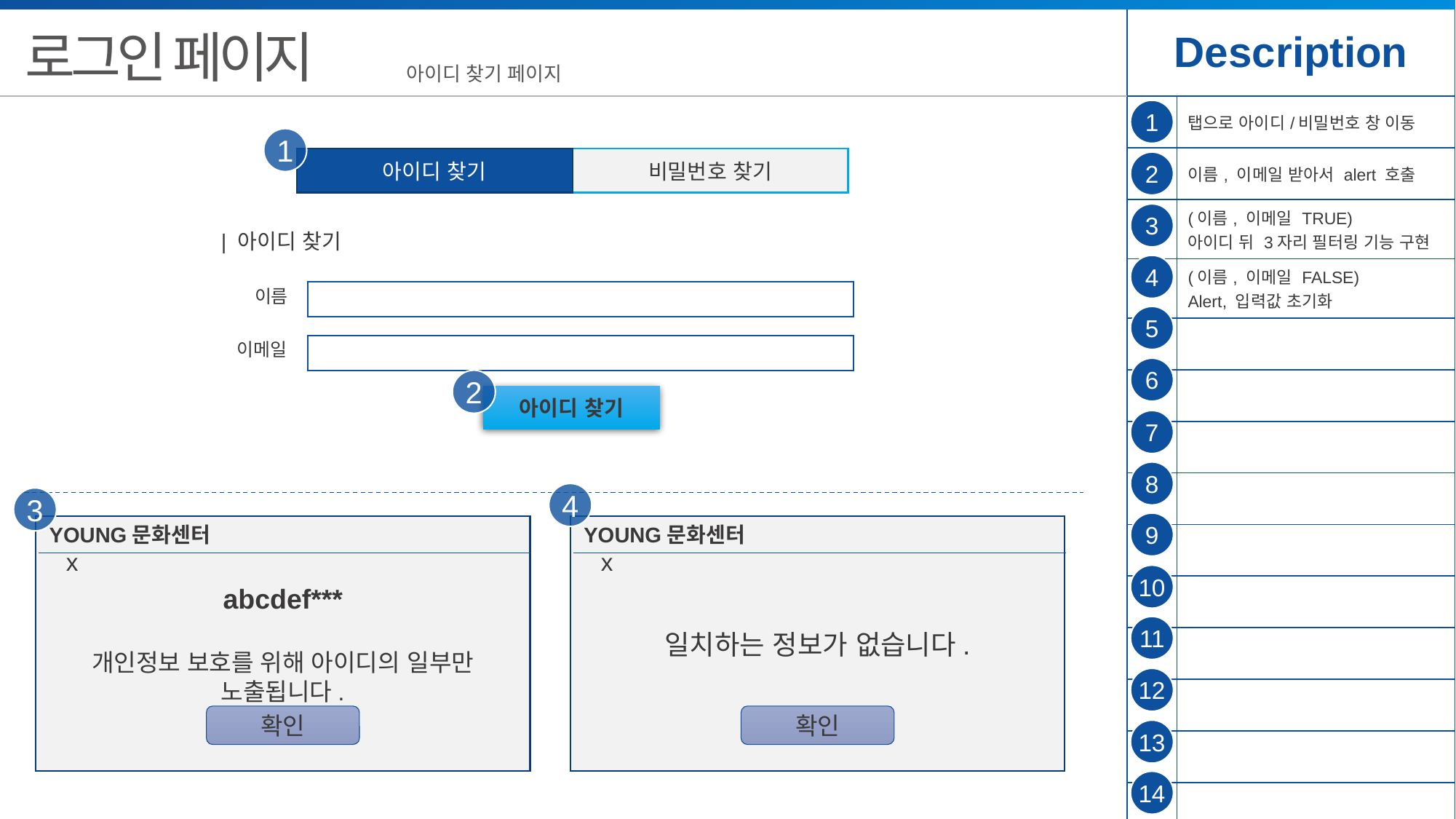

| Description |  |
| --- | --- |
|  | 탭으로 아이디/비밀번호 창 이동 |
|  | 이름, 이메일 받아서 alert 호출 |
|  | (이름, 이메일 TRUE) 아이디 뒤 3자리 필터링 기능 구현 |
|  | (이름, 이메일 FALSE) Alert, 입력값 초기화 |
|  |  |
|  |  |
|  |  |
|  |  |
|  |  |
|  |  |
|  |  |
|  |  |
|  |  |
|  |  |
로그인 페이지
아이디 찾기 페이지
1
1
아이디 찾기
비밀번호 찾기
2
3
| 아이디 찾기
4
이름

5
이메일

6
2
아이디 찾기
7
8
4
3
9

abcdef***

개인정보 보호를 위해 아이디의 일부만
노출됩니다.

YOUNG문화센터	 	                           x
일치하는 정보가 없습니다.
YOUNG문화센터	 	                           x
10
11
12
확인
확인
13
14